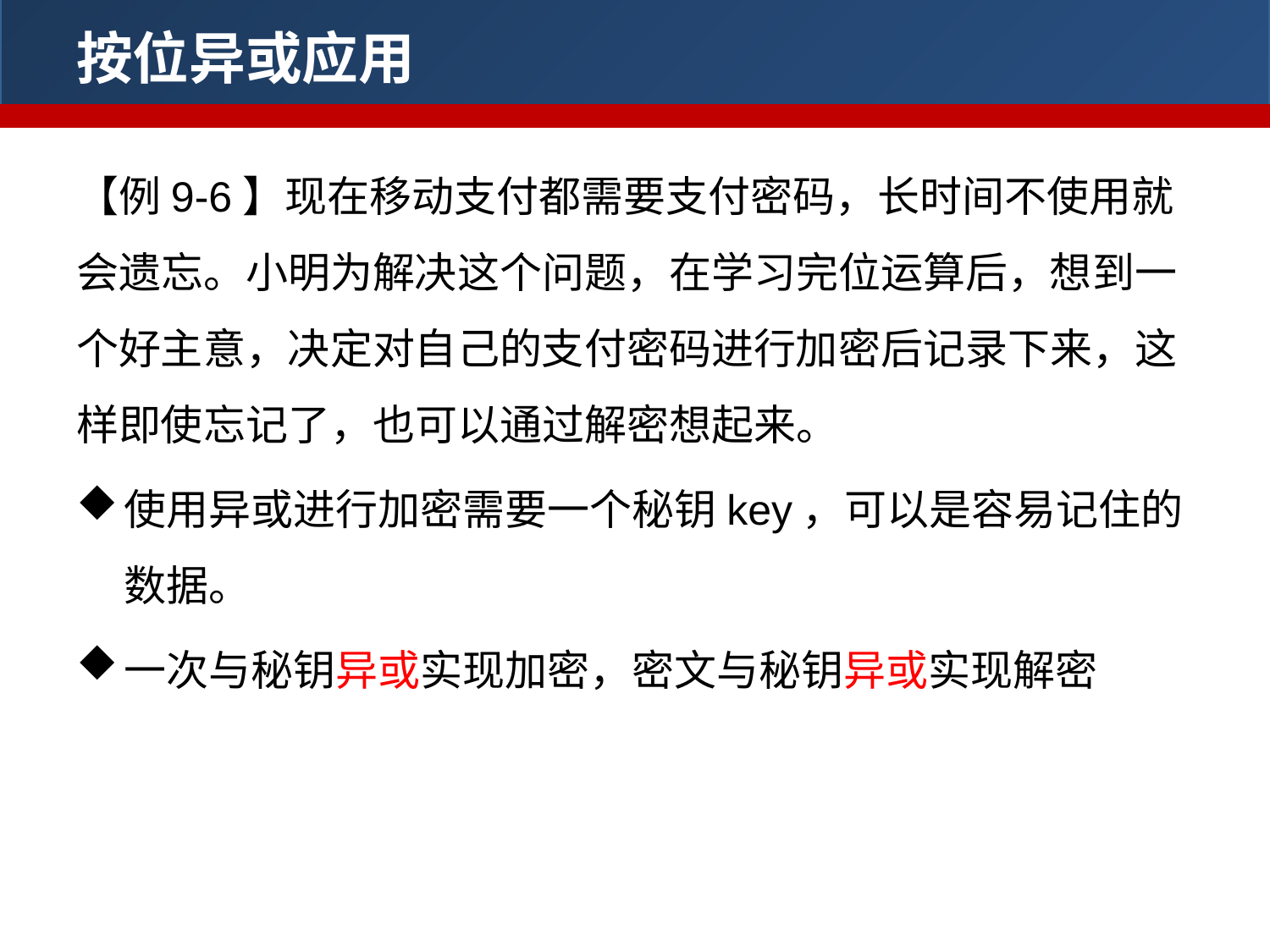

按位异或应用
【例9-6】现在移动支付都需要支付密码，长时间不使用就会遗忘。小明为解决这个问题，在学习完位运算后，想到一个好主意，决定对自己的支付密码进行加密后记录下来，这样即使忘记了，也可以通过解密想起来。
使用异或进行加密需要一个秘钥key，可以是容易记住的数据。
一次与秘钥异或实现加密，密文与秘钥异或实现解密